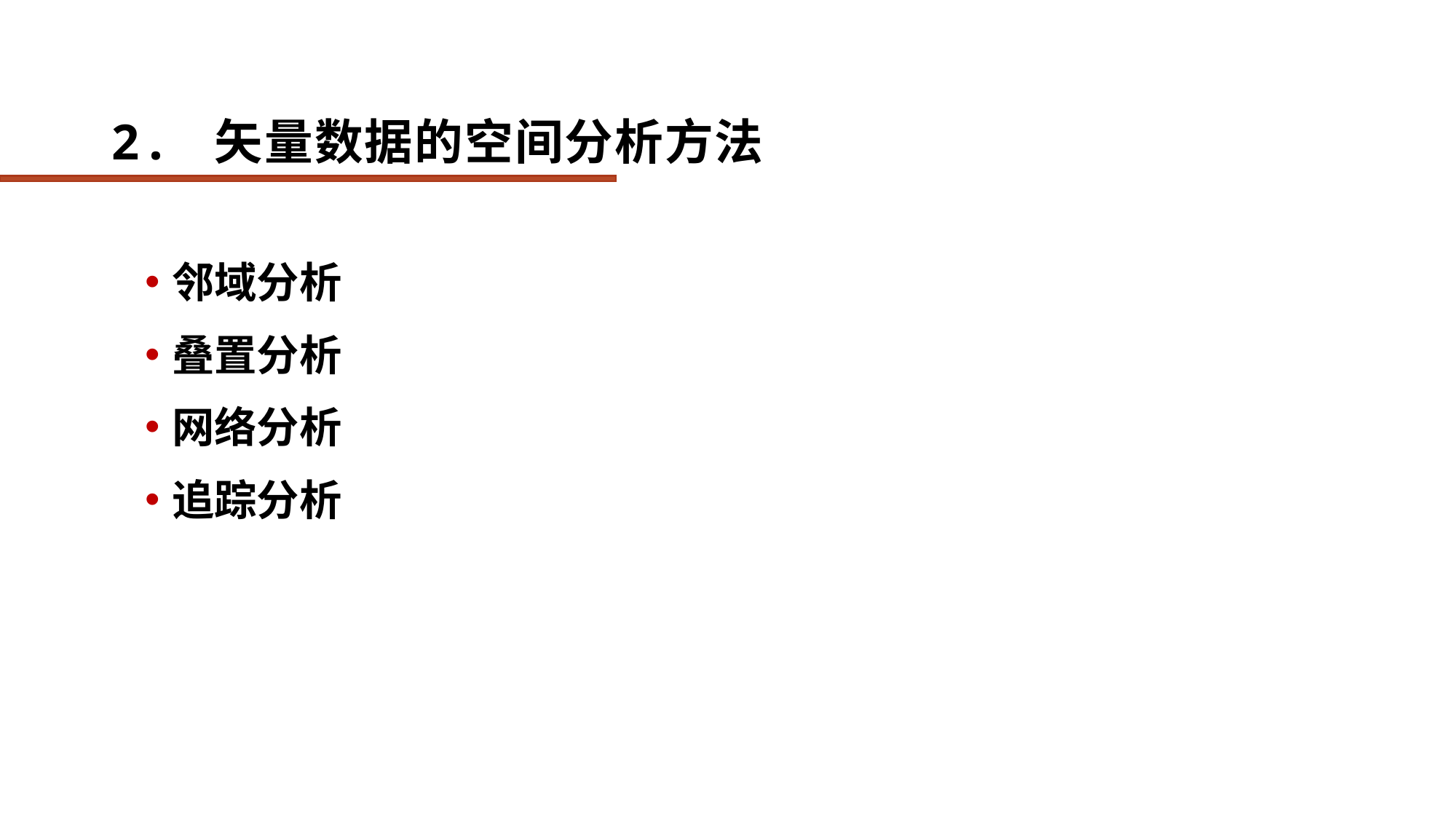

# 2. 矢量数据的空间分析方法
邻域分析
叠置分析
网络分析
追踪分析